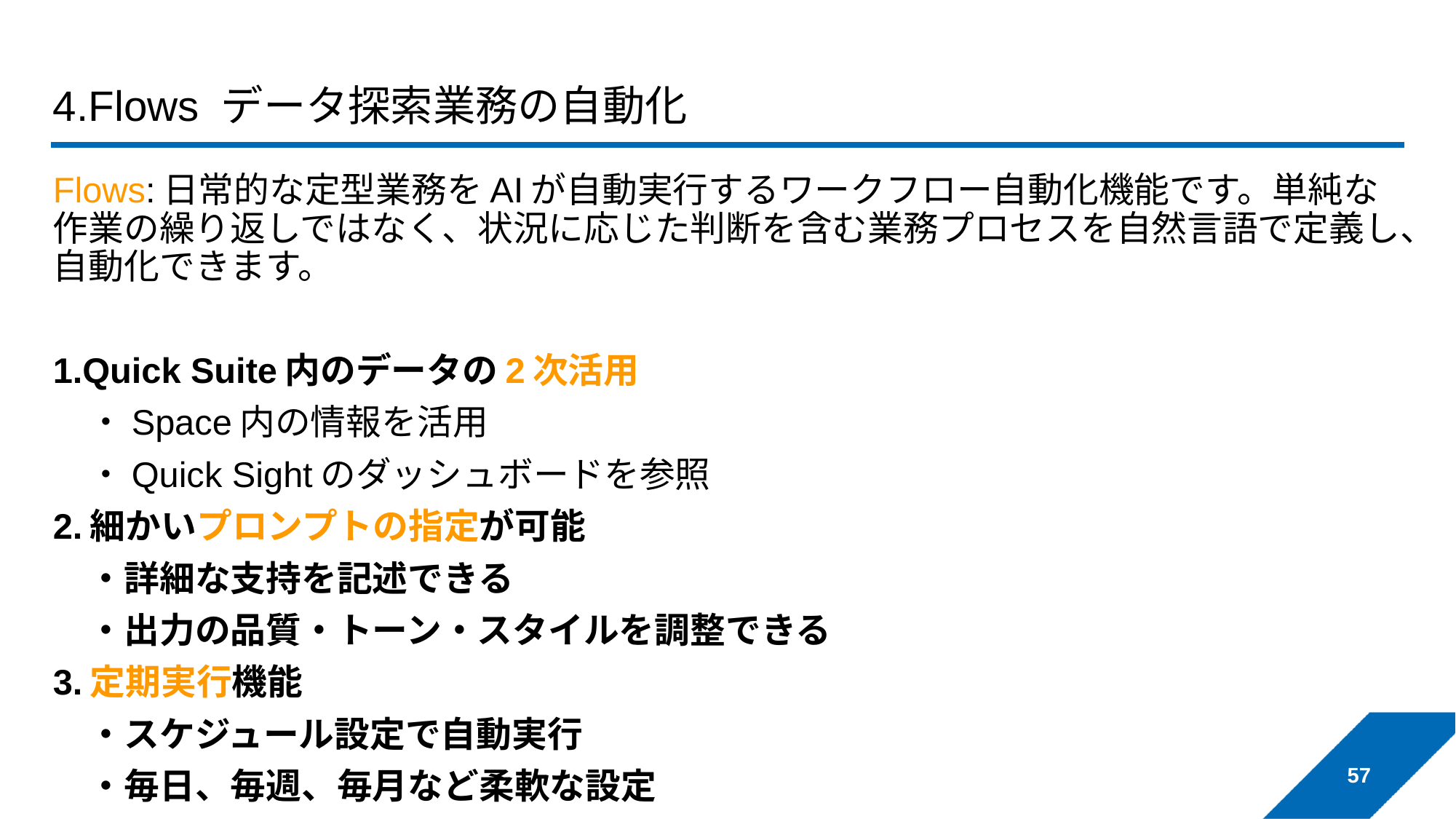

# 4.Flows データ探索業務の自動化
Flows:日常的な定型業務をAIが自動実行するワークフロー自動化機能です。単純な作業の繰り返しではなく、状況に応じた判断を含む業務プロセスを自然言語で定義し、自動化できます。

1.Quick Suite内のデータの2次活用
　・Space内の情報を活用
　・Quick Sightのダッシュボードを参照
2.細かいプロンプトの指定が可能
　・詳細な支持を記述できる
　・出力の品質・トーン・スタイルを調整できる
3.定期実行機能
　・スケジュール設定で自動実行
　・毎日、毎週、毎月など柔軟な設定